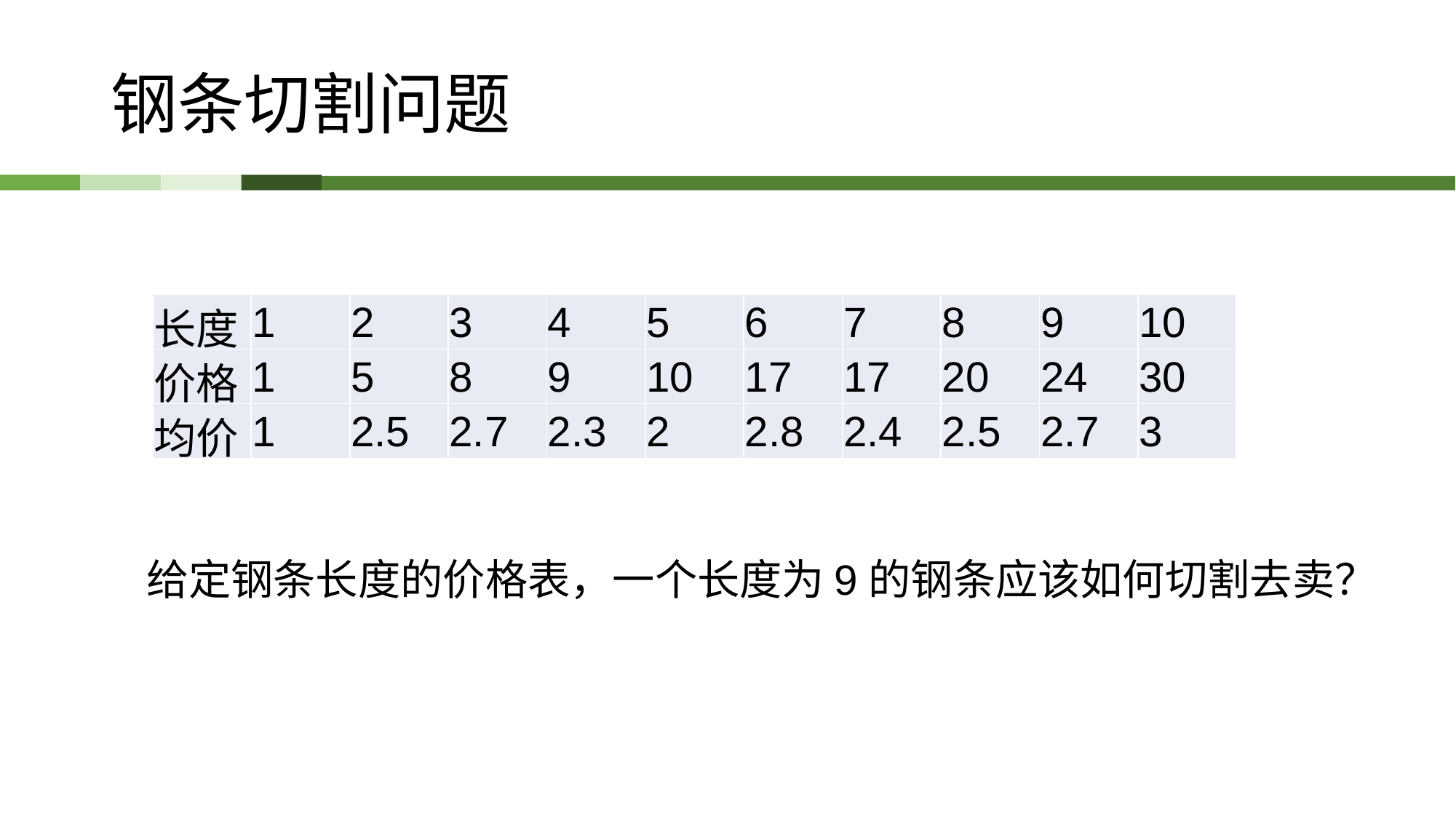

# 钢条切割问题
| 长度 | 1 | 2 | 3 | 4 | 5 | 6 | 7 | 8 | 9 | 10 |
| --- | --- | --- | --- | --- | --- | --- | --- | --- | --- | --- |
| 价格 | 1 | 5 | 8 | 9 | 10 | 17 | 17 | 20 | 24 | 30 |
| 均价 | 1 | 2.5 | 2.7 | 2.3 | 2 | 2.8 | 2.4 | 2.5 | 2.7 | 3 |
给定钢条长度的价格表，一个长度为9的钢条应该如何切割去卖？